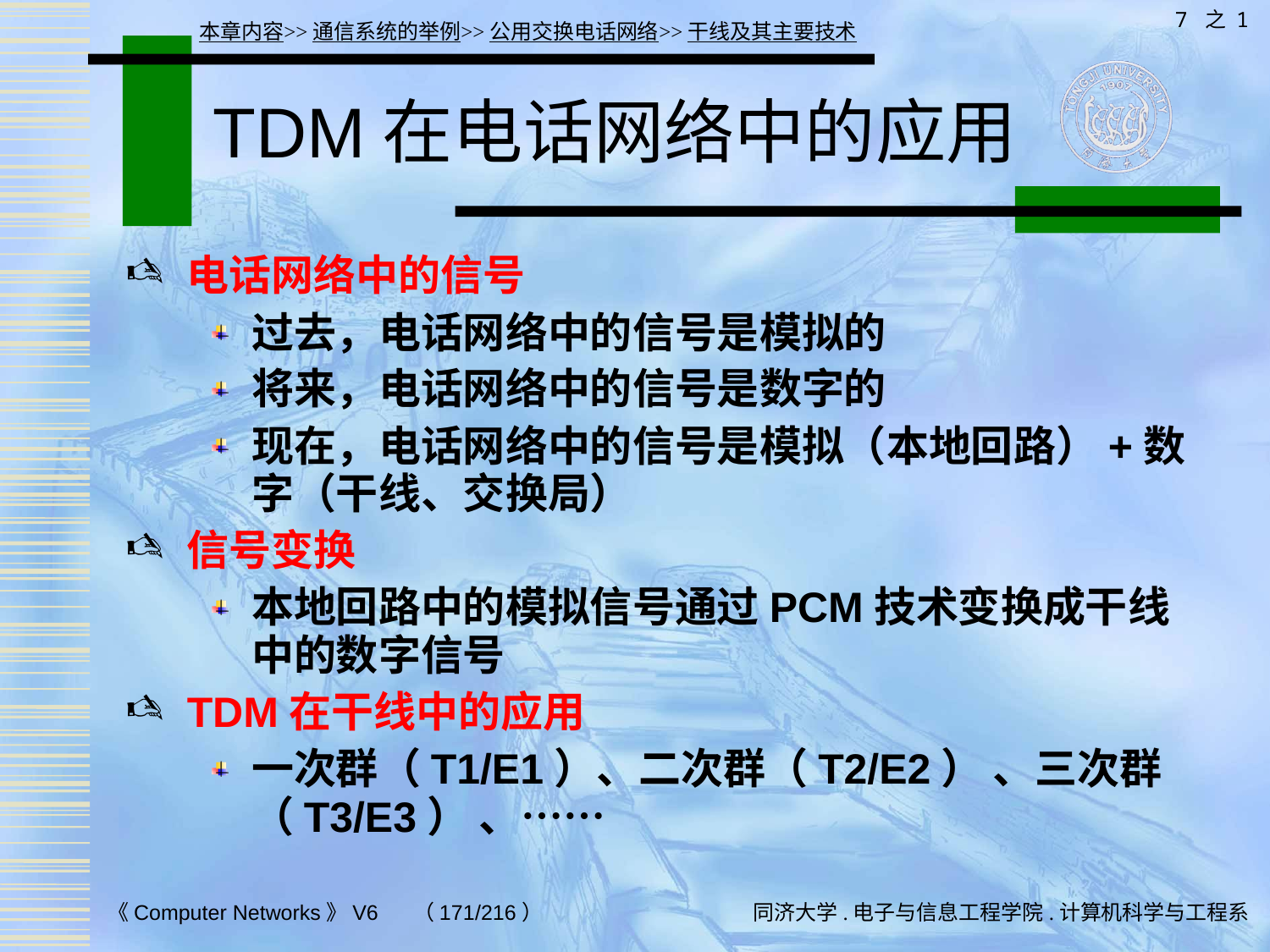

7 之 1
本章内容>>通信系统的举例>>公用交换电话网络>>干线及其主要技术
# TDM在电话网络中的应用
电话网络中的信号
过去，电话网络中的信号是模拟的
将来，电话网络中的信号是数字的
现在，电话网络中的信号是模拟（本地回路）+数字（干线、交换局）
信号变换
本地回路中的模拟信号通过PCM技术变换成干线中的数字信号
TDM在干线中的应用
一次群（T1/E1）、二次群（T2/E2） 、三次群（T3/E3） 、……